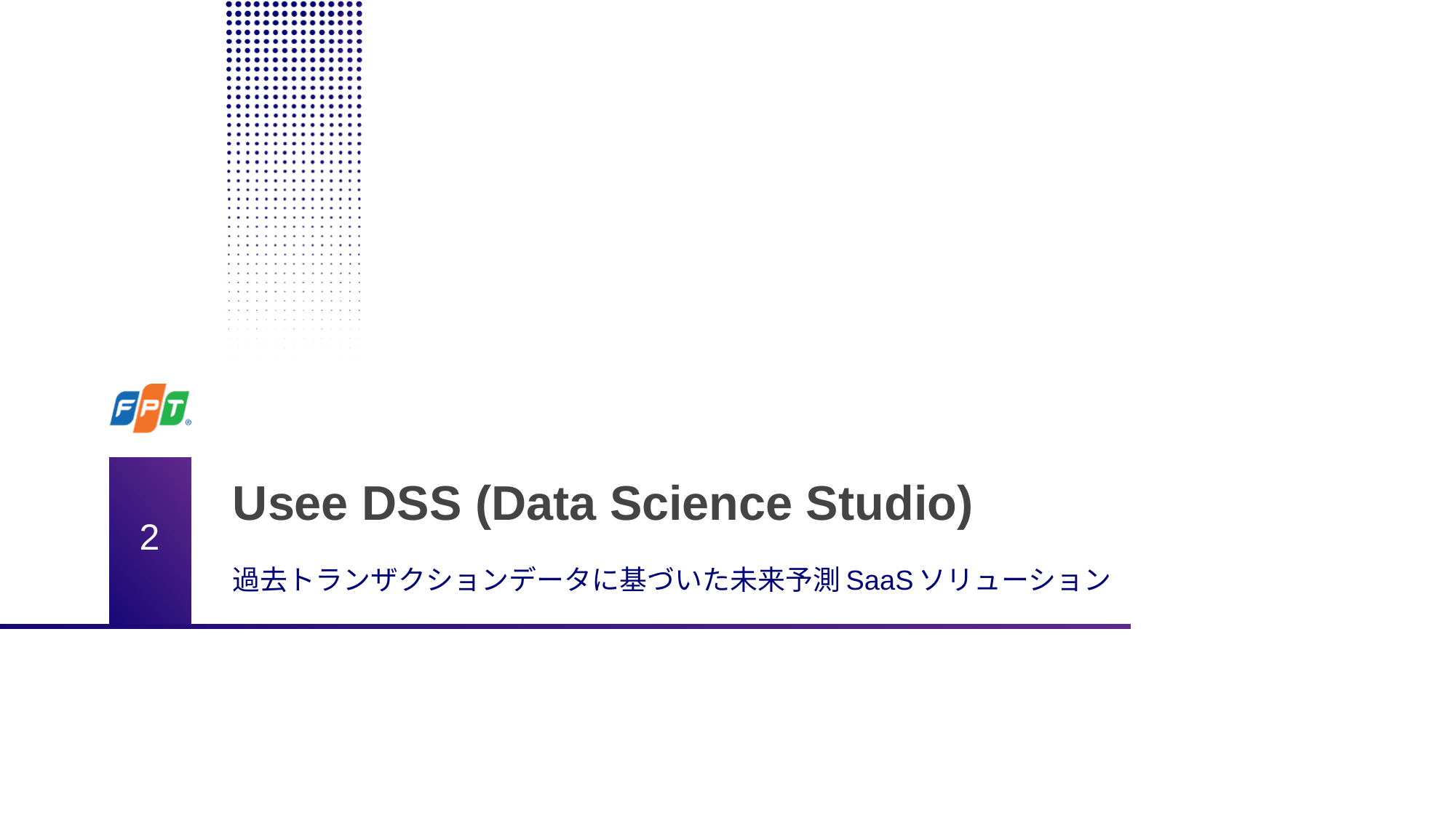

# Usee DSS (Data Science Studio)
2
過去トランザクションデータに基づいた未来予測SaaSソリューション